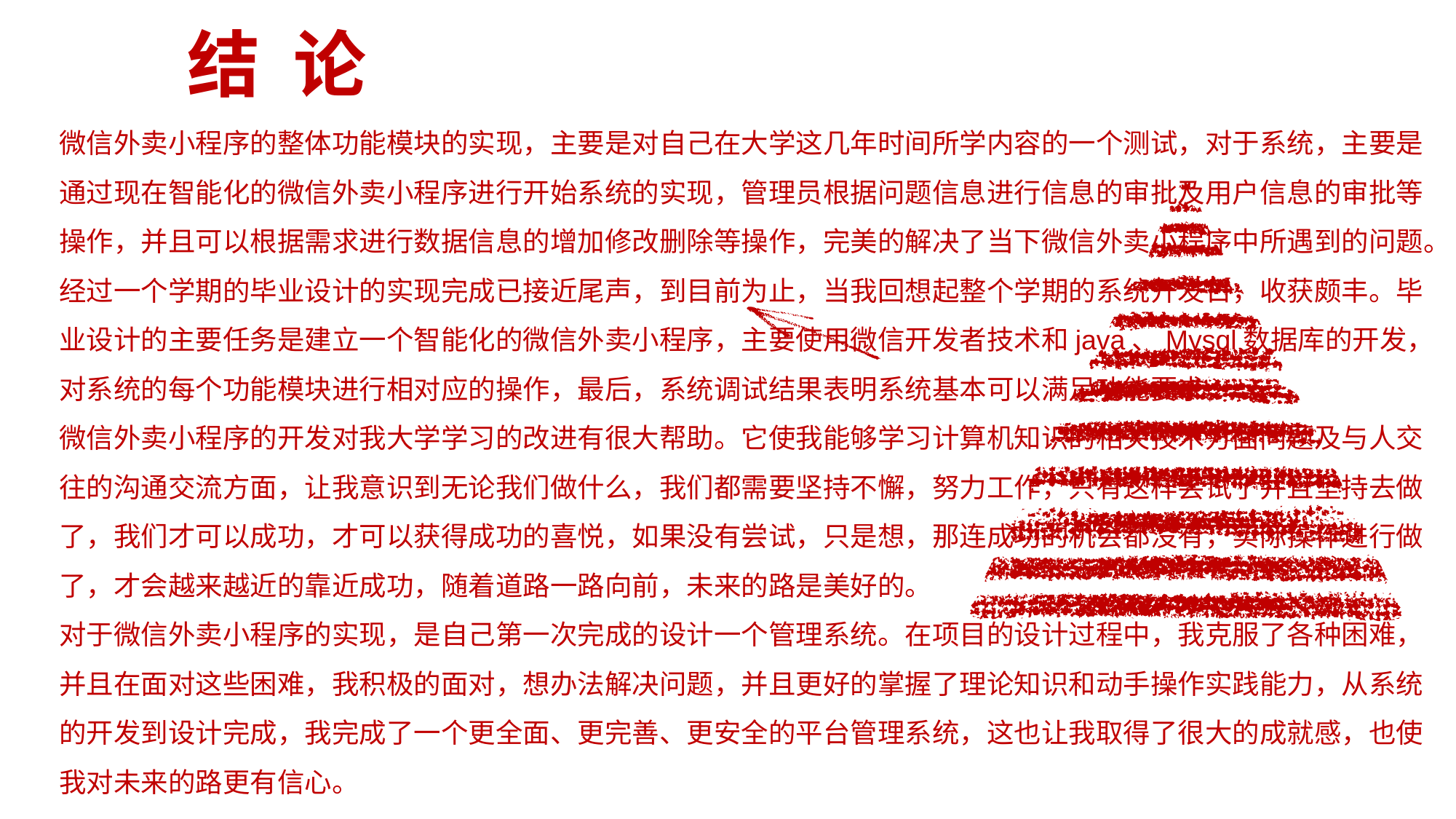

结  论
微信外卖小程序的整体功能模块的实现，主要是对自己在大学这几年时间所学内容的一个测试，对于系统，主要是通过现在智能化的微信外卖小程序进行开始系统的实现，管理员根据问题信息进行信息的审批及用户信息的审批等操作，并且可以根据需求进行数据信息的增加修改删除等操作，完美的解决了当下微信外卖小程序中所遇到的问题。
经过一个学期的毕业设计的实现完成已接近尾声，到目前为止，当我回想起整个学期的系统开发日，收获颇丰。毕业设计的主要任务是建立一个智能化的微信外卖小程序，主要使用微信开发者技术和java、Mysql数据库的开发，对系统的每个功能模块进行相对应的操作，最后，系统调试结果表明系统基本可以满足功能要求。
微信外卖小程序的开发对我大学学习的改进有很大帮助。它使我能够学习计算机知识的相关技术方面问题及与人交往的沟通交流方面，让我意识到无论我们做什么，我们都需要坚持不懈，努力工作，只有这样尝试了并且坚持去做了，我们才可以成功，才可以获得成功的喜悦，如果没有尝试，只是想，那连成功的机会都没有，实际操作进行做了，才会越来越近的靠近成功，随着道路一路向前，未来的路是美好的。
对于微信外卖小程序的实现，是自己第一次完成的设计一个管理系统。在项目的设计过程中，我克服了各种困难，并且在面对这些困难，我积极的面对，想办法解决问题，并且更好的掌握了理论知识和动手操作实践能力，从系统的开发到设计完成，我完成了一个更全面、更完善、更安全的平台管理系统，这也让我取得了很大的成就感，也使我对未来的路更有信心。